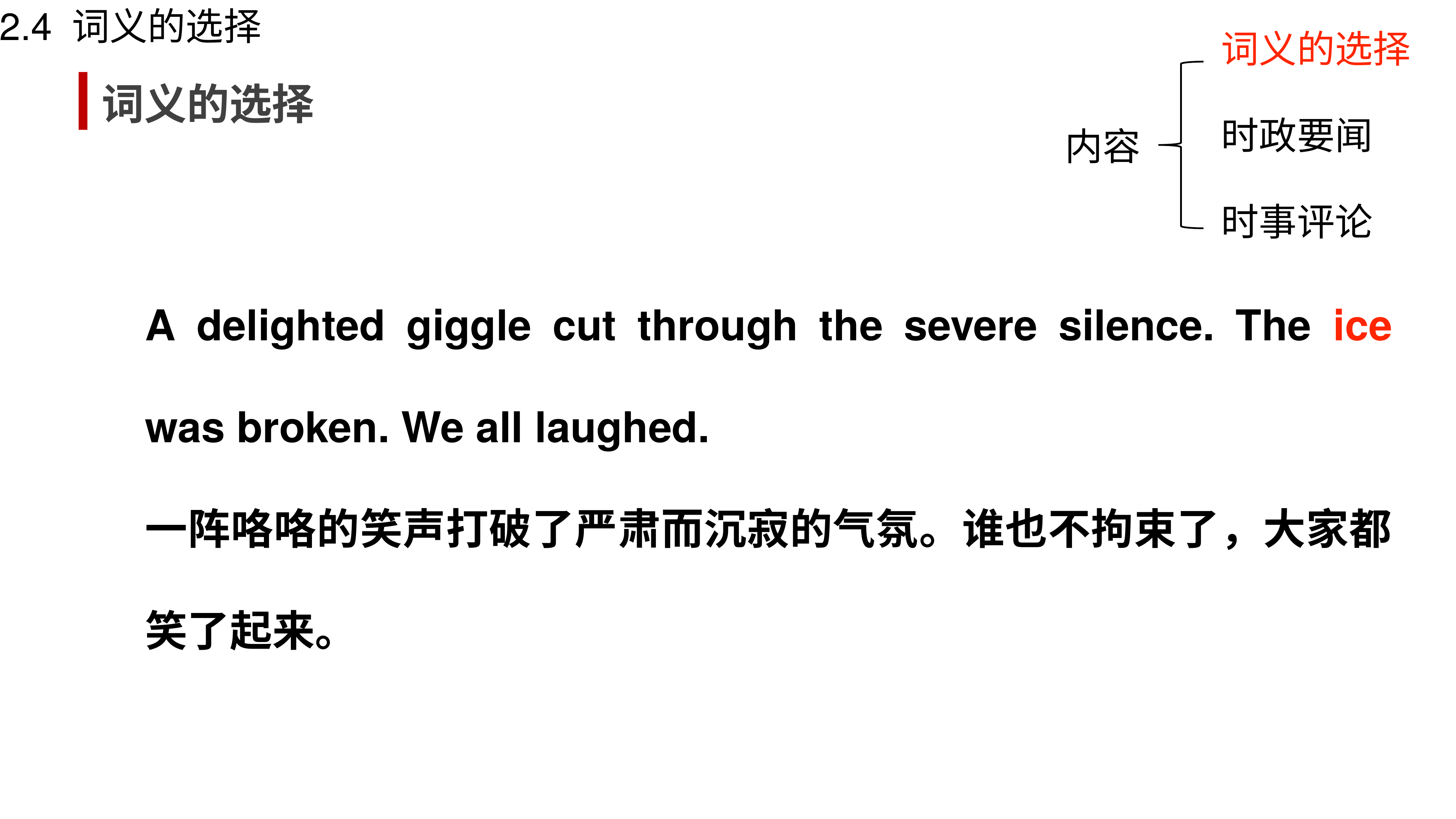

2.4 词义的选择
词义的选择

词义的选择

时政要闻
内容
时事评论
A delighted giggle cut through the severe silence. The ice was broken. We all laughed.
一阵咯咯的笑声打破了严肃而沉寂的气氛。谁也不拘束了，大家都笑了起来。